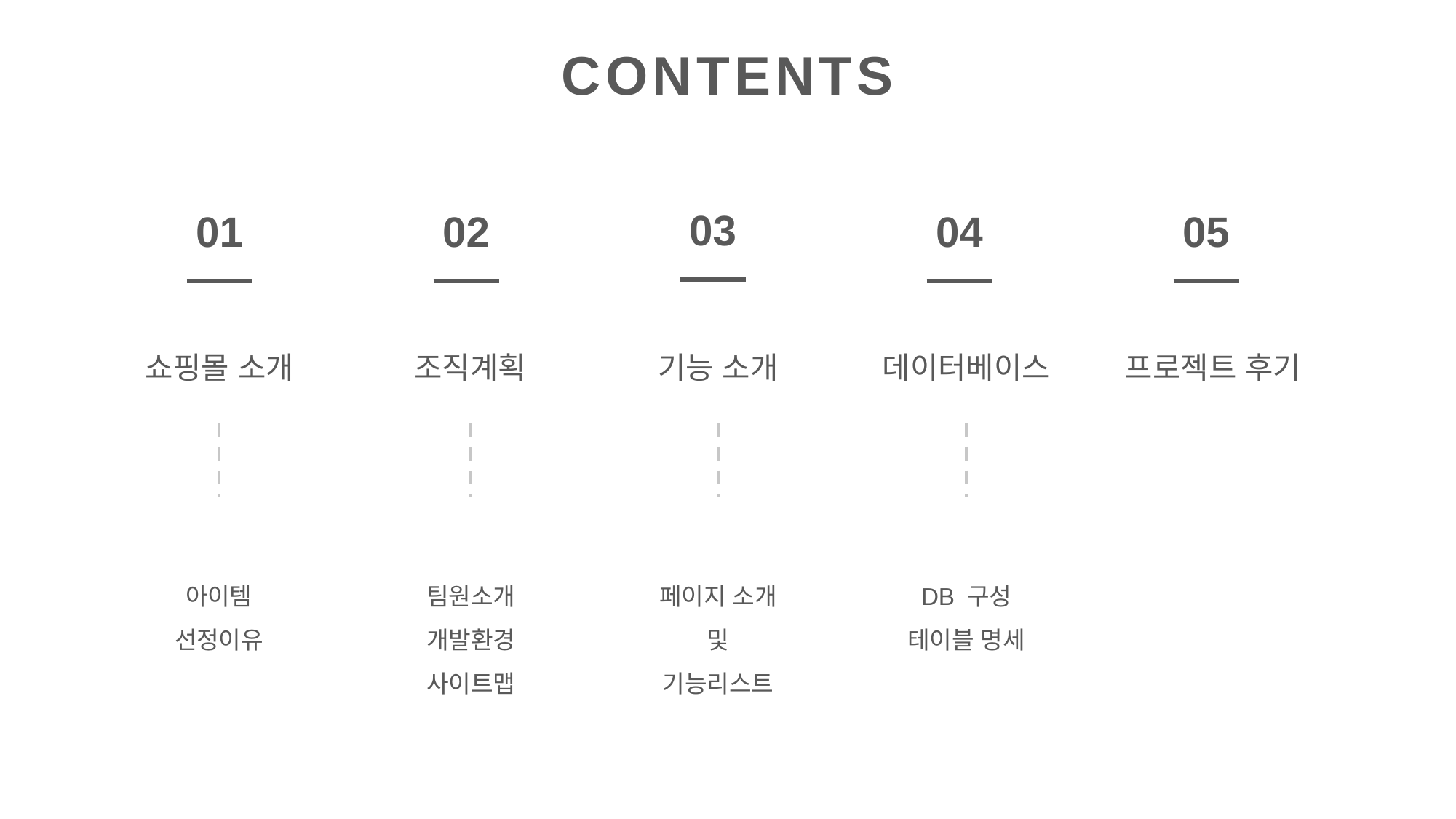

CONTENTS
03
01
02
04
05
쇼핑몰 소개
조직계획
기능 소개
데이터베이스
프로젝트 후기
아이템
선정이유
팀원소개
개발환경
사이트맵

페이지 소개
및
기능리스트

DB 구성
테이블 명세